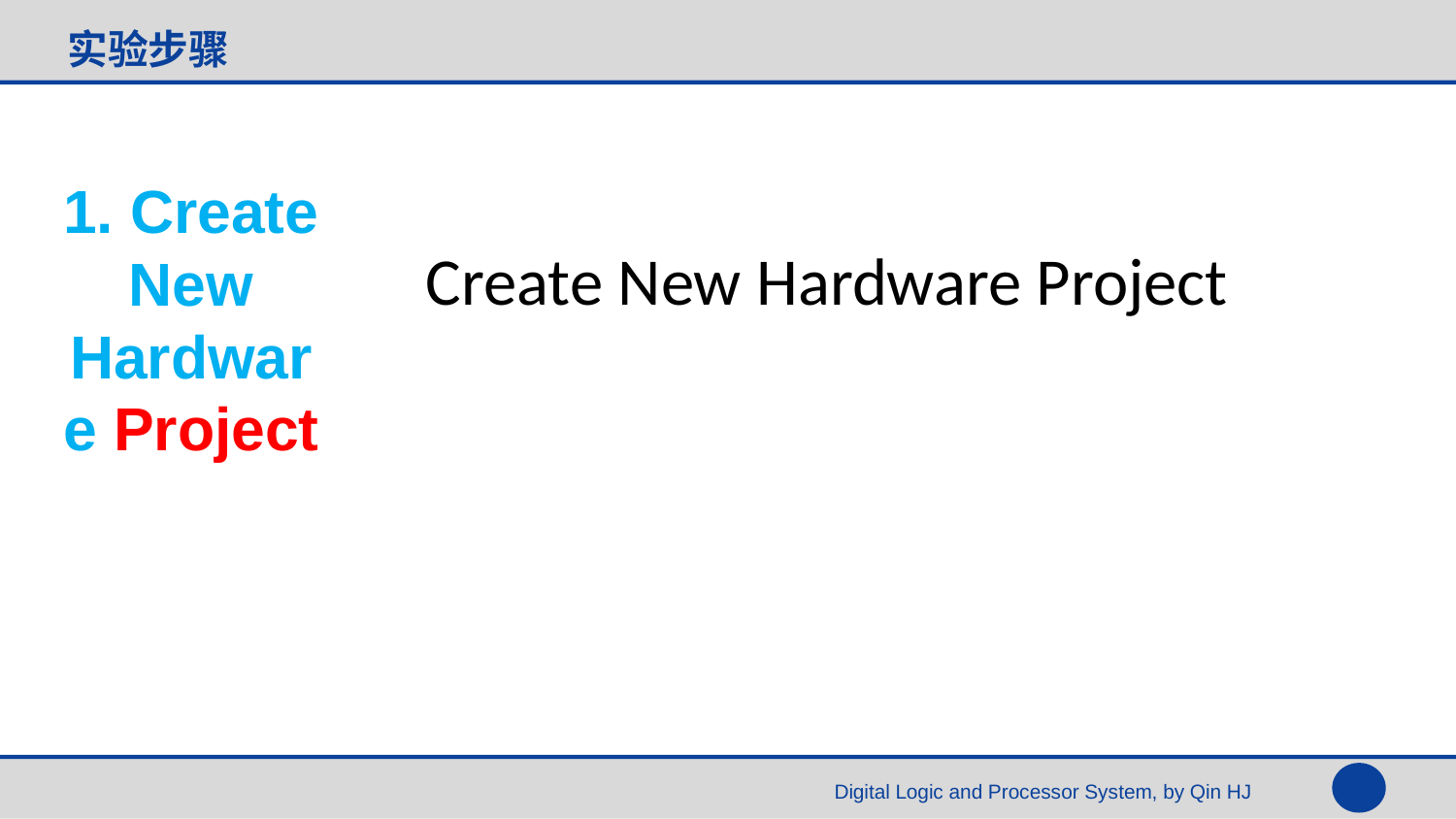

实验步骤
# 1. Create New Hardware Project
Create New Hardware Project